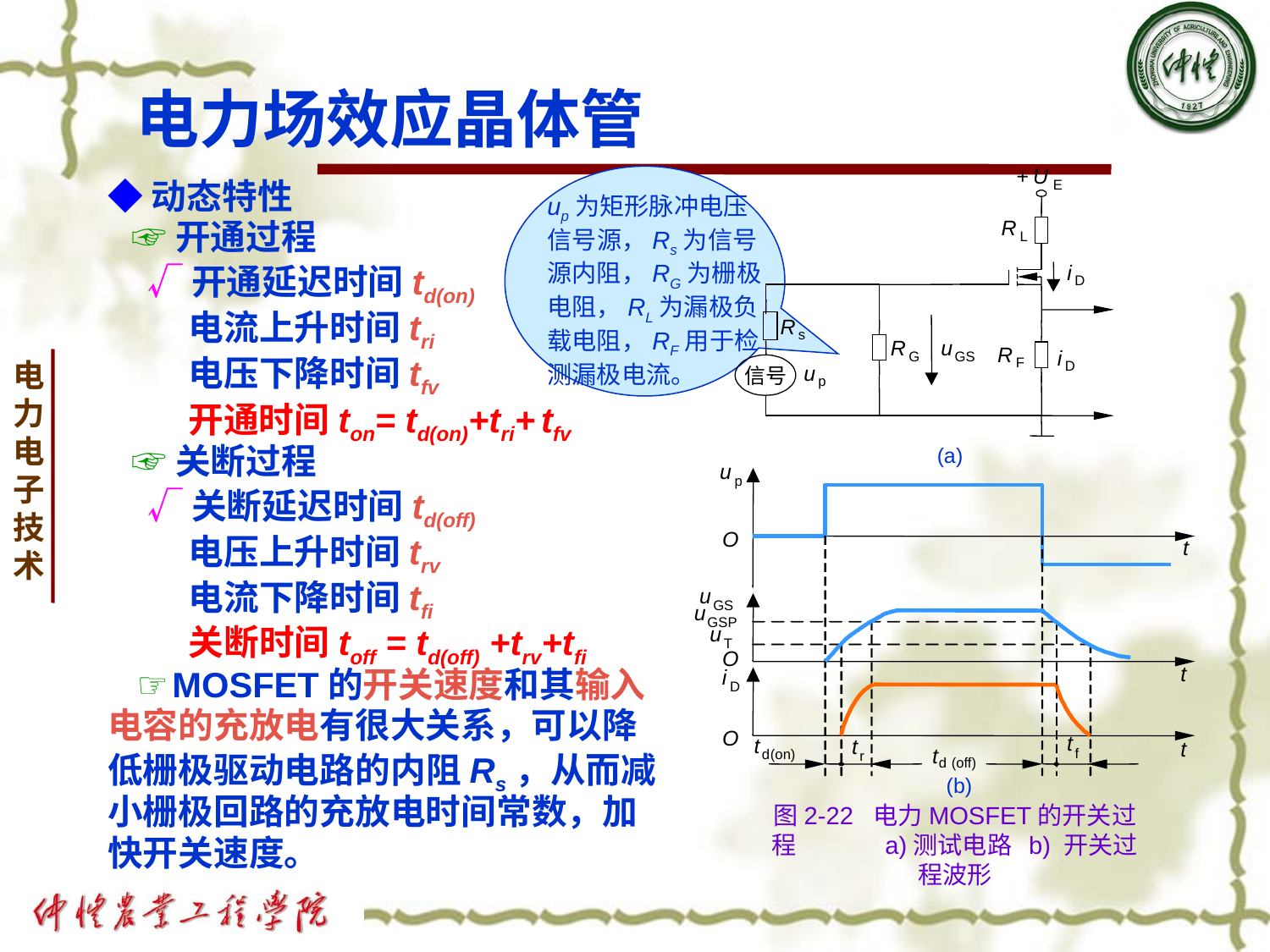

# 电力场效应晶体管

+
U
E

R
L

i

D

R

s

R
u

R
i
G
GS

F
D

u

p

◆动态特性
   ☞开通过程
     √开通延迟时间td(on)
         电流上升时间tri
         电压下降时间tfv
         开通时间ton= td(on)+tri+ tfv
   ☞关断过程
     √关断延迟时间td(off)
         电压上升时间trv
         电流下降时间tfi
         关断时间toff = td(off) +trv+tfi
   ☞MOSFET的开关速度和其输入
电容的充放电有很大关系，可以降
低栅极驱动电路的内阻Rs，从而减
小栅极回路的充放电时间常数，加
快开关速度。
up为矩形脉冲电压信号源，Rs为信号源内阻，RG为栅极电阻，RL为漏极负载电阻，RF用于检测漏极电流。

信号
(a)
u

p

O

t
u

GS
u

GSP

u
T

O

t
i

D

O

t
t

t
t
t
f
d
(on)
r
d
(off)

(b)
图2-22  电力MOSFET的开关过程               a)测试电路  b) 开关过程波形